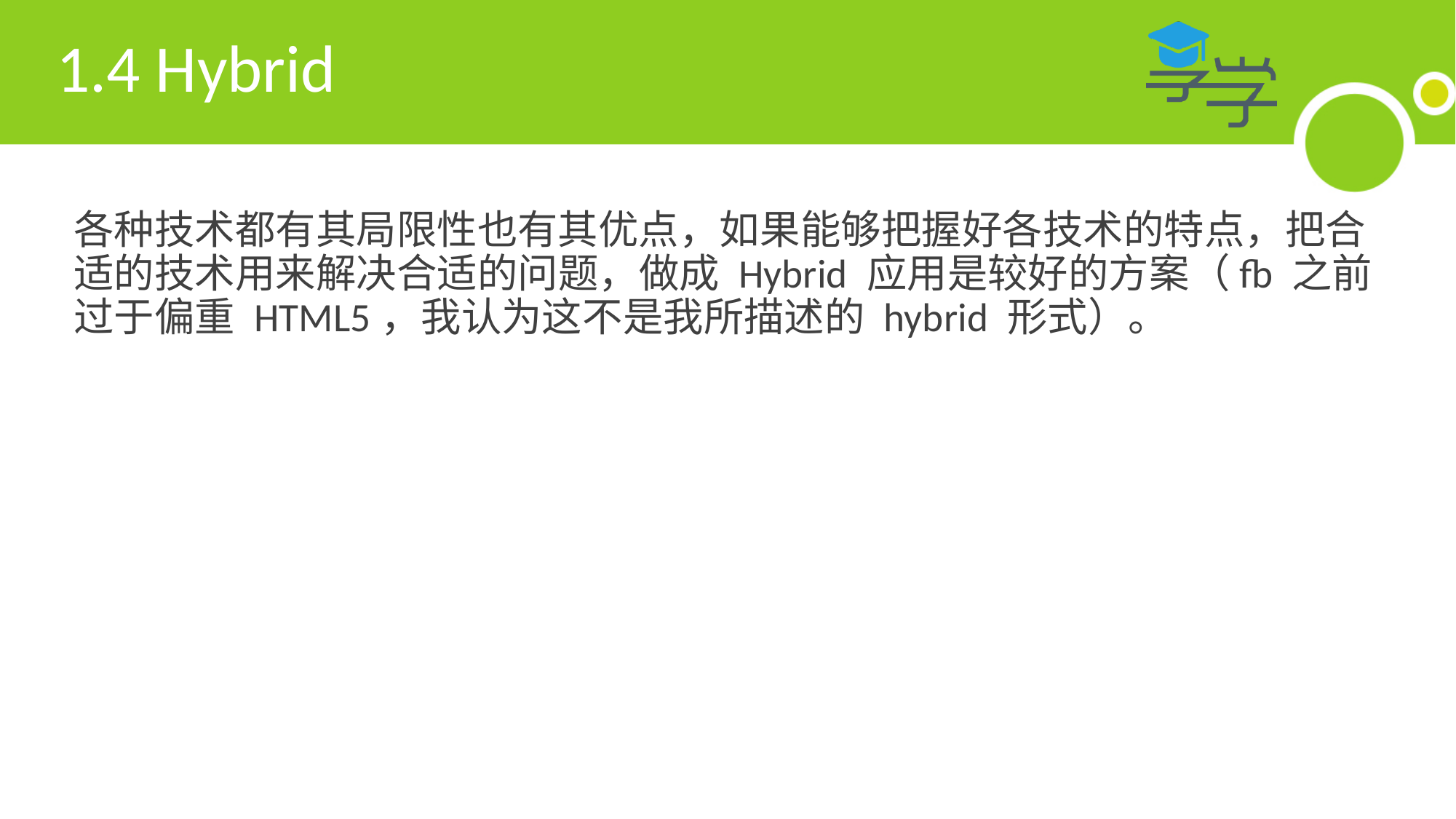

# 1.4 Hybrid
各种技术都有其局限性也有其优点，如果能够把握好各技术的特点，把合适的技术用来解决合适的问题，做成 Hybrid 应用是较好的方案（fb 之前过于偏重 HTML5，我认为这不是我所描述的 hybrid 形式）。